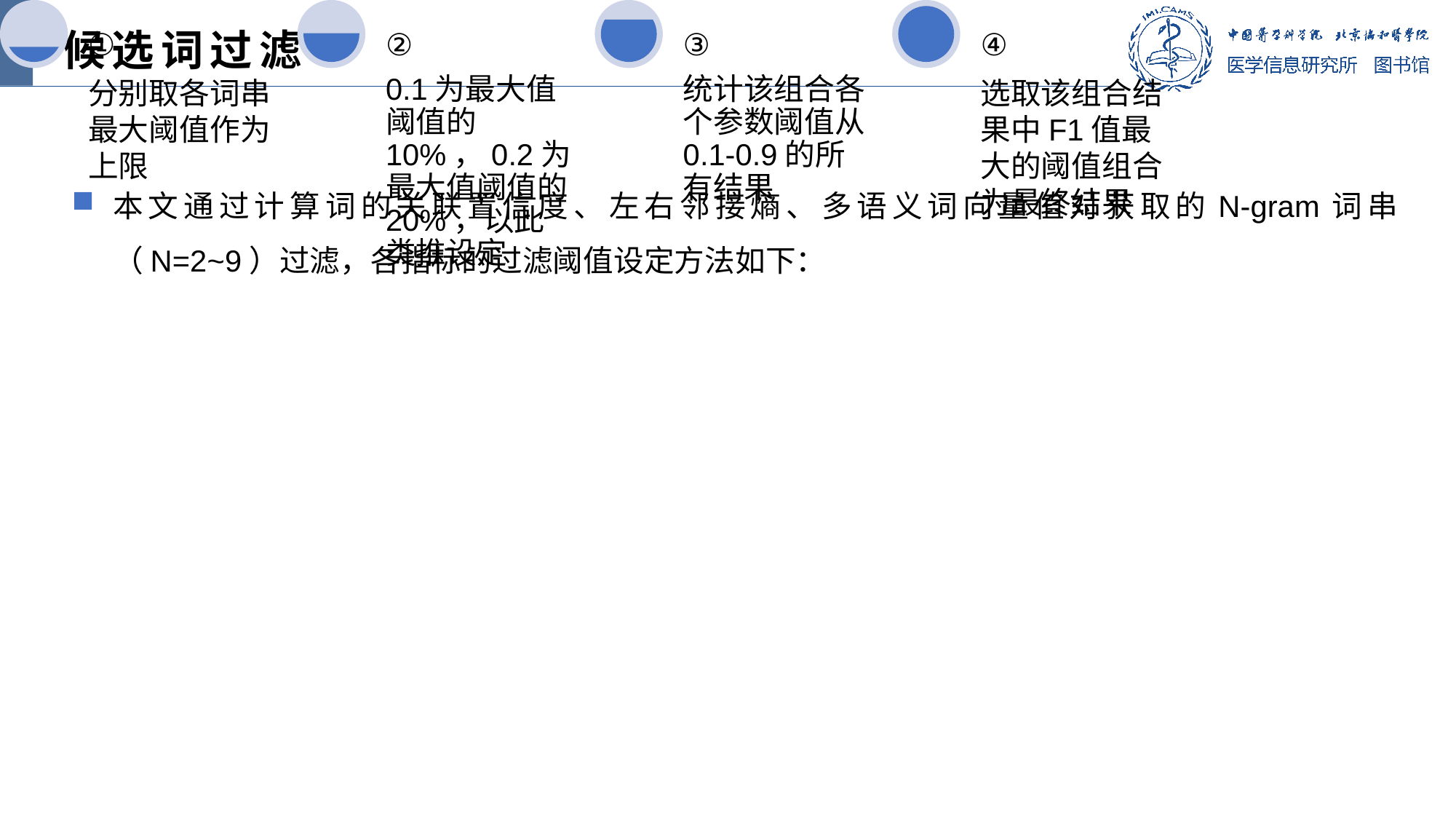

候选词过滤
本文通过计算词的关联置信度、左右邻接熵、多语义词向量值对获取的N-gram词串（N=2~9）过滤，各指标的过滤阈值设定方法如下：
分别取各词串最大阈值作为上限
①
0.1为最大值阈值的10%，0.2为最大值阈值的20%，以此类推设定
②
统计该组合各个参数阈值从0.1-0.9的所有结果

③
选取该组合结果中F1值最大的阈值组合为最终结果
④